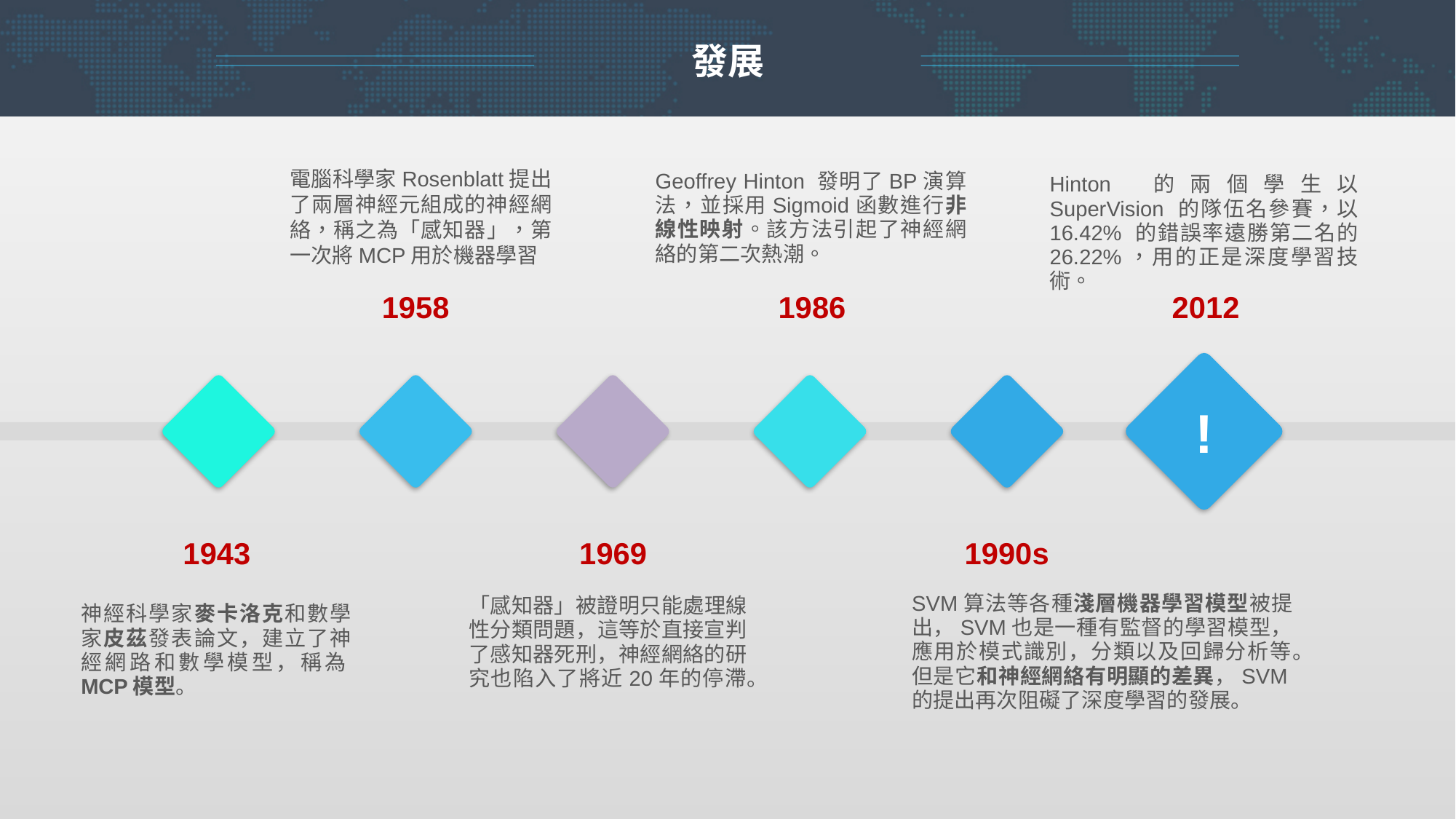

發展
電腦科學家Rosenblatt提出了兩層神經元組成的神經網絡，稱之為「感知器」，第一次將MCP用於機器學習
Geoffrey Hinton 發明了BP演算法，並採用Sigmoid函數進行非線性映射。該方法引起了神經網絡的第二次熱潮。

Hinton 的兩個學生以 SuperVision 的隊伍名參賽，以 16.42% 的錯誤率遠勝第二名的 26.22%，用的正是深度學習技術。

1958
1986
2012
!

1943
1969
1990s
SVM算法等各種淺層機器學習模型被提出，SVM也是一種有監督的學習模型，應用於模式識別，分類以及回歸分析等。但是它和神經網絡有明顯的差異，SVM的提出再次阻礙了深度學習的發展。
「感知器」被證明只能處理線性分類問題，這等於直接宣判了感知器死刑，神經網絡的研究也陷入了將近20年的停滯。
神經科學家麥卡洛克和數學家皮茲發表論文，建立了神經網路和數學模型，稱為MCP模型。